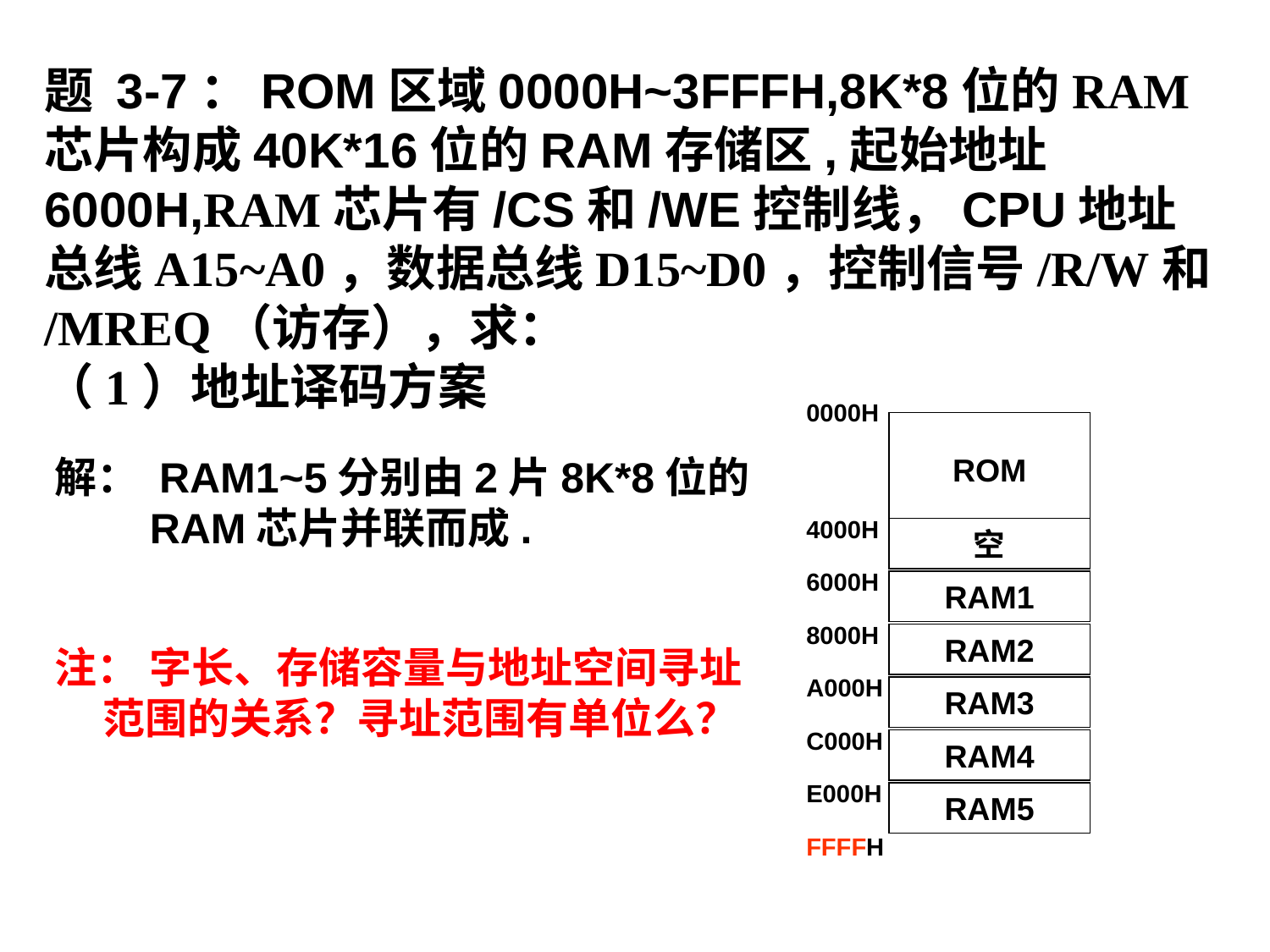

题 3-7：ROM区域0000H~3FFFH,8K*8位的RAM芯片构成40K*16位的RAM存储区,起始地址6000H,RAM芯片有/CS和/WE控制线，CPU地址总线A15~A0，数据总线D15~D0，控制信号/R/W和/MREQ（访存），求：
（1）地址译码方案
0000H

ROM
4000H
空
6000H
RAM1
8000H
RAM2
A000H
RAM3
C000H
RAM4
E000H
RAM5
FFFFH
解： RAM1~5分别由2片8K*8位的
        RAM芯片并联而成.
注： 字长、存储容量与地址空间寻址范围的关系？寻址范围有单位么？